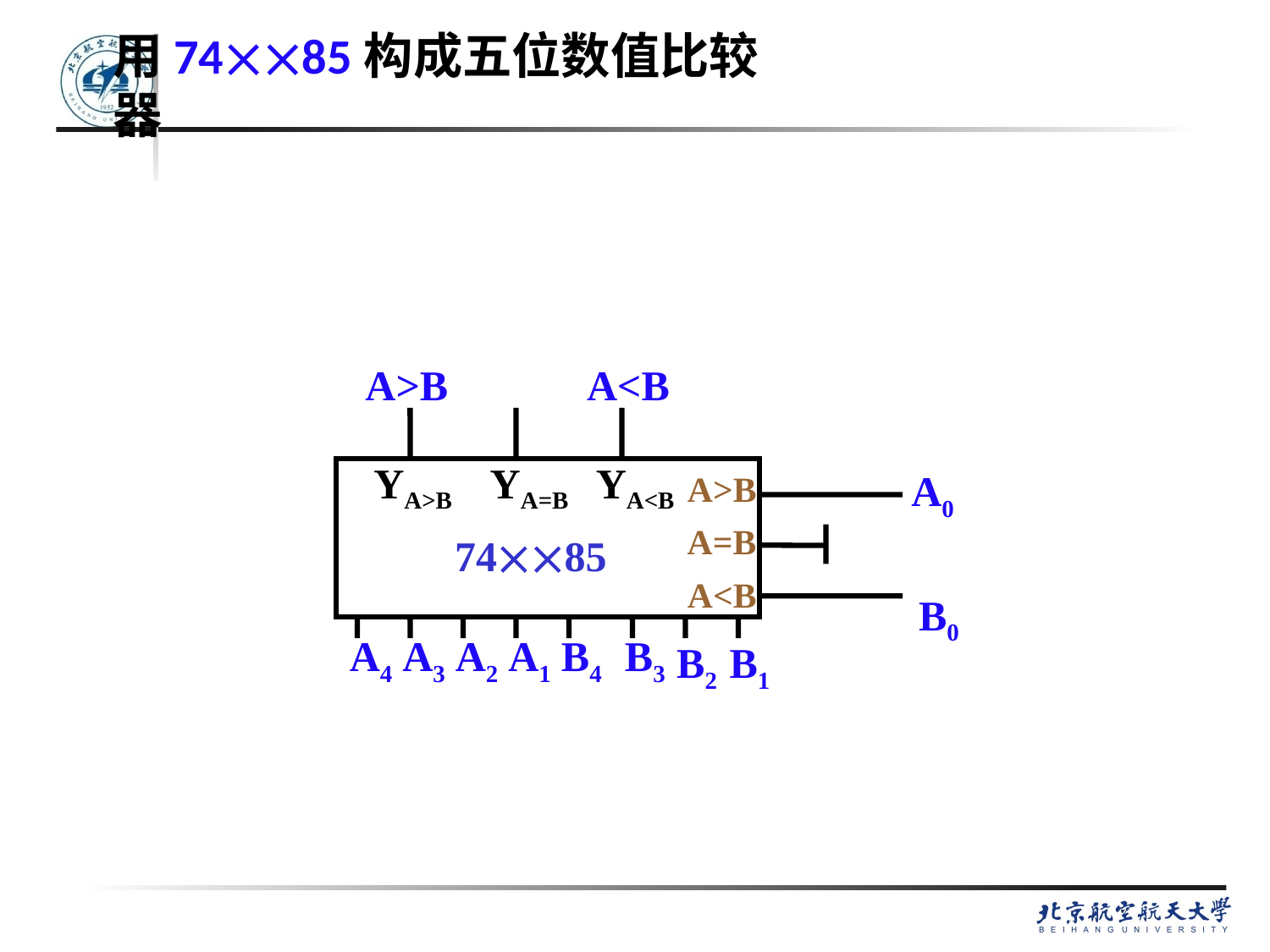

# 用74××85构成五位数值比较器
A>B
A<B

YA>B
YA=B
YA<B
A0

A>B

A=B
74××85

A<B
B0

A4
A3
A2
A1
B4
B3
B2
B1